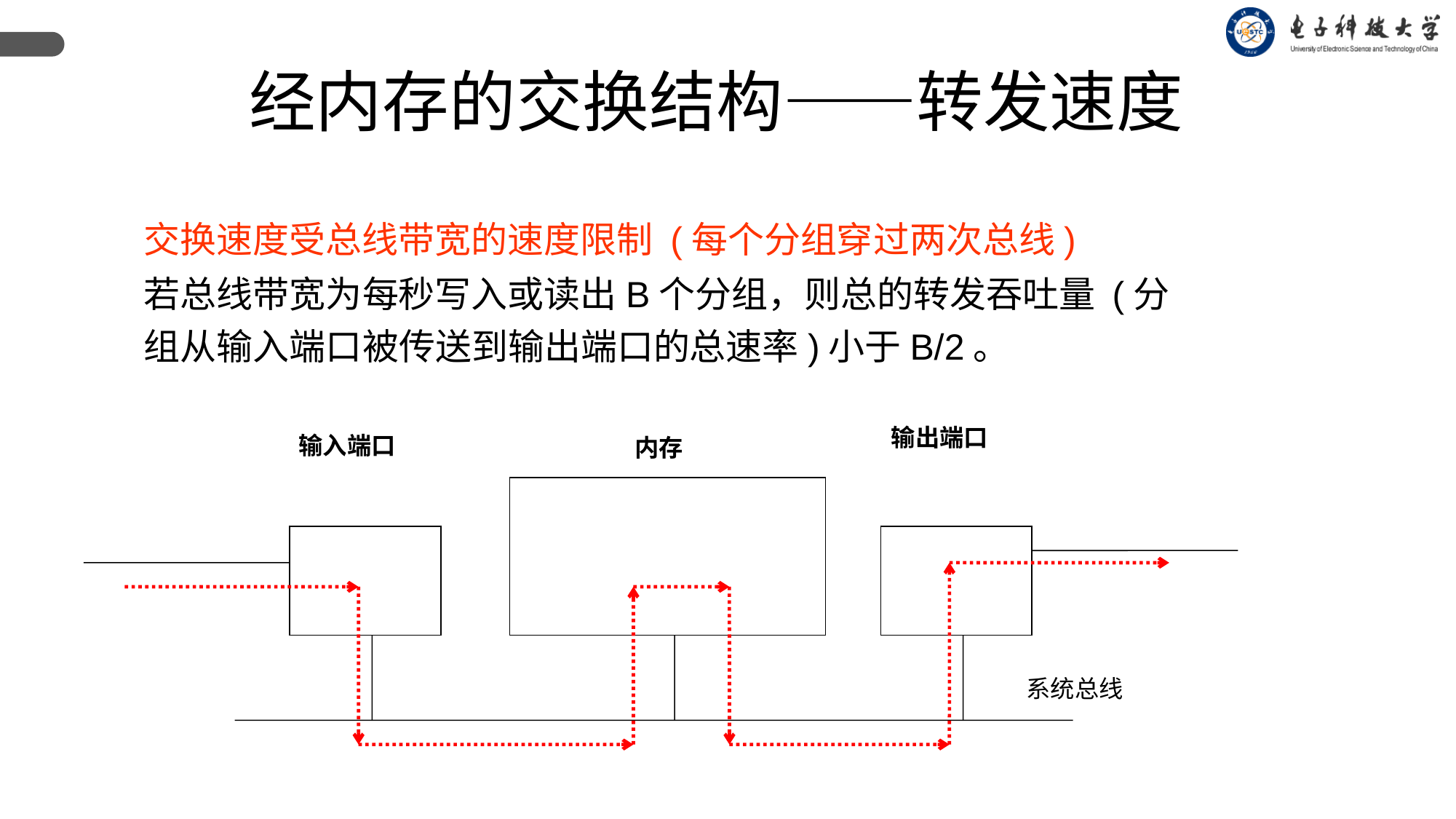

经内存的交换结构——转发速度
交换速度受总线带宽的速度限制 (每个分组穿过两次总线)
若总线带宽为每秒写入或读出B个分组，则总的转发吞吐量 (分组从输入端口被传送到输出端口的总速率)小于B/2。
输出端口
输入端口
内存

系统总线